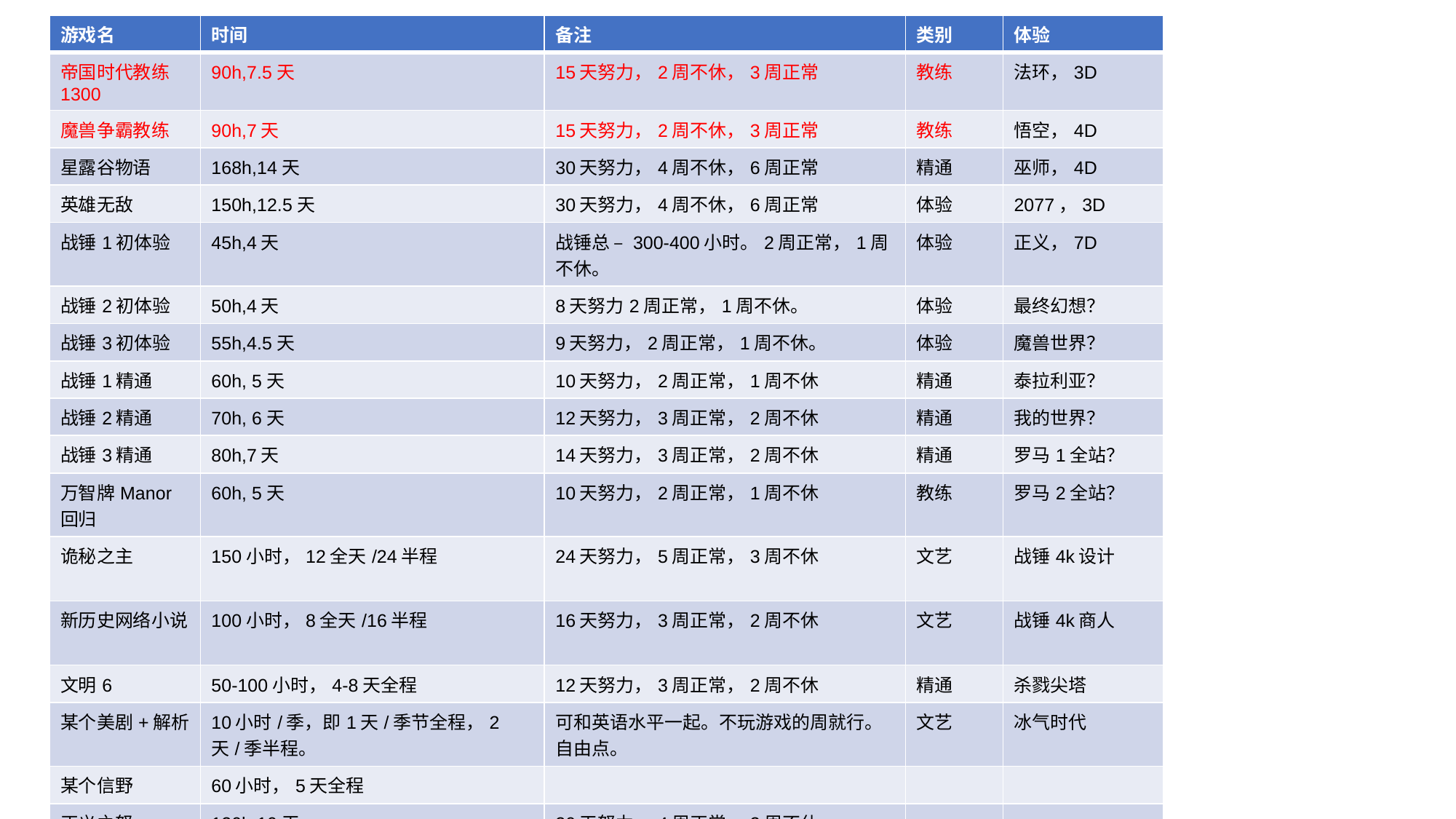

| 游戏名 | 时间 | 备注 | 类别 | 体验 |
| --- | --- | --- | --- | --- |
| 帝国时代教练1300 | 90h,7.5天 | 15天努力，2周不休，3周正常 | 教练 | 法环，3D |
| 魔兽争霸教练 | 90h,7天 | 15天努力，2周不休，3周正常 | 教练 | 悟空，4D |
| 星露谷物语 | 168h,14天 | 30天努力，4周不休，6周正常 | 精通 | 巫师，4D |
| 英雄无敌 | 150h,12.5天 | 30天努力，4周不休，6周正常 | 体验 | 2077，3D |
| 战锤1初体验 | 45h,4天 | 战锤总 – 300-400小时。2周正常，1周不休。 | 体验 | 正义，7D |
| 战锤2初体验 | 50h,4天 | 8天努力2周正常，1周不休。 | 体验 | 最终幻想？ |
| 战锤3初体验 | 55h,4.5天 | 9天努力，2周正常，1周不休。 | 体验 | 魔兽世界？ |
| 战锤1精通 | 60h, 5天 | 10天努力，2周正常，1周不休 | 精通 | 泰拉利亚？ |
| 战锤2精通 | 70h, 6天 | 12天努力，3周正常，2周不休 | 精通 | 我的世界？ |
| 战锤3精通 | 80h,7天 | 14天努力，3周正常，2周不休 | 精通 | 罗马1全站？ |
| 万智牌Manor回归 | 60h, 5天 | 10天努力，2周正常，1周不休 | 教练 | 罗马2全站？ |
| 诡秘之主 | 150小时，12全天/24半程 | 24天努力，5周正常，3周不休 | 文艺 | 战锤4k设计 |
| 新历史网络小说 | 100小时，8全天/16半程 | 16天努力，3周正常，2周不休 | 文艺 | 战锤4k商人 |
| 文明6 | 50-100小时，4-8天全程 | 12天努力，3周正常，2周不休 | 精通 | 杀戮尖塔 |
| 某个美剧+解析 | 10小时/季，即1天/季节全程，2天/季半程。 | 可和英语水平一起。不玩游戏的周就行。自由点。 | 文艺 | 冰气时代 |
| 某个信野 | 60小时，5天全程 |  |  |  |
| 正义之怒 | 120h,10天 | 20天努力，4周正常，3周不休 |  |  |
| 三国志11 |  |  |  |  |
|  |  | 光是上述这些，就需要107.5整天。最少也要一年。正常要一年半。 | 还有剧情4A。巫师4天；法环3天；悟空4天； |  |